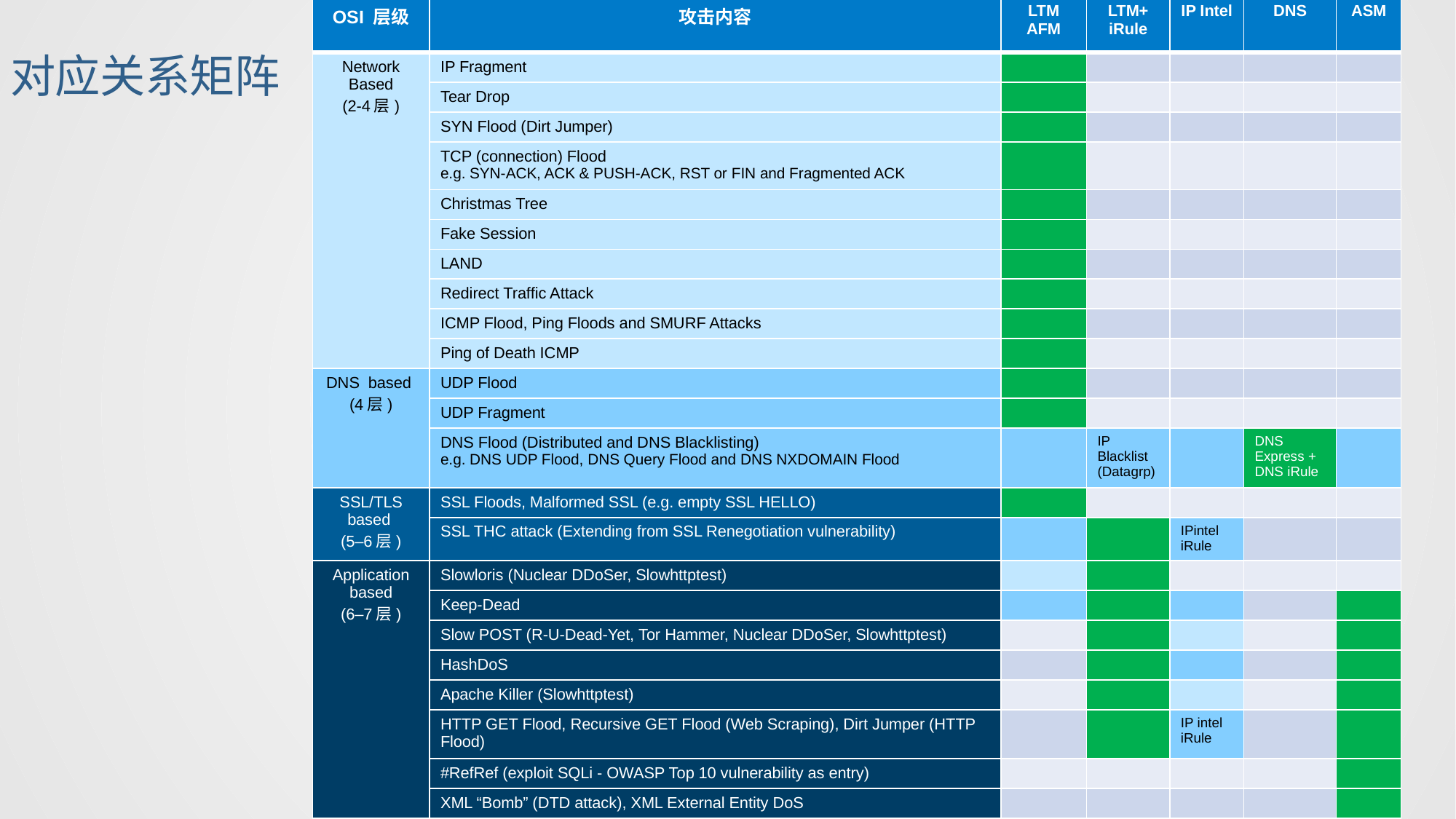

| OSI 层级 | 攻击内容 | LTM AFM | LTM+ iRule | IP Intel | DNS | ASM |
| --- | --- | --- | --- | --- | --- | --- |
| Network Based (2-4层) | IP Fragment |  |  |  |  |  |
|  | Tear Drop |  |  |  |  |  |
|  | SYN Flood (Dirt Jumper) |  |  |  |  |  |
|  | TCP (connection) Flood e.g. SYN-ACK, ACK & PUSH-ACK, RST or FIN and Fragmented ACK |  |  |  |  |  |
|  | Christmas Tree |  |  |  |  |  |
|  | Fake Session |  |  |  |  |  |
|  | LAND |  |  |  |  |  |
|  | Redirect Traffic Attack |  |  |  |  |  |
|  | ICMP Flood, Ping Floods and SMURF Attacks |  |  |  |  |  |
|  | Ping of Death ICMP |  |  |  |  |  |
| DNS based (4层) | UDP Flood |  |  |  |  |  |
|  | UDP Fragment |  |  |  |  |  |
|  | DNS Flood (Distributed and DNS Blacklisting) e.g. DNS UDP Flood, DNS Query Flood and DNS NXDOMAIN Flood |  | IP Blacklist (Datagrp) |  | DNS Express + DNS iRule |  |
| SSL/TLS based (5–6层) | SSL Floods, Malformed SSL (e.g. empty SSL HELLO) |  |  |  |  |  |
|  | SSL THC attack (Extending from SSL Renegotiation vulnerability) |  |  | IPintel iRule |  |  |
| Application based (6–7层) | Slowloris (Nuclear DDoSer, Slowhttptest) |  |  |  |  |  |
|  | Keep-Dead |  |  |  |  |  |
|  | Slow POST (R-U-Dead-Yet, Tor Hammer, Nuclear DDoSer, Slowhttptest) |  |  |  |  |  |
|  | HashDoS |  |  |  |  |  |
|  | Apache Killer (Slowhttptest) |  |  |  |  |  |
|  | HTTP GET Flood, Recursive GET Flood (Web Scraping), Dirt Jumper (HTTP Flood) |  |  | IP intel iRule |  |  |
|  | #RefRef (exploit SQLi - OWASP Top 10 vulnerability as entry) |  |  |  |  |  |
|  | XML “Bomb” (DTD attack), XML External Entity DoS |  |  |  |  |  |
对应关系矩阵